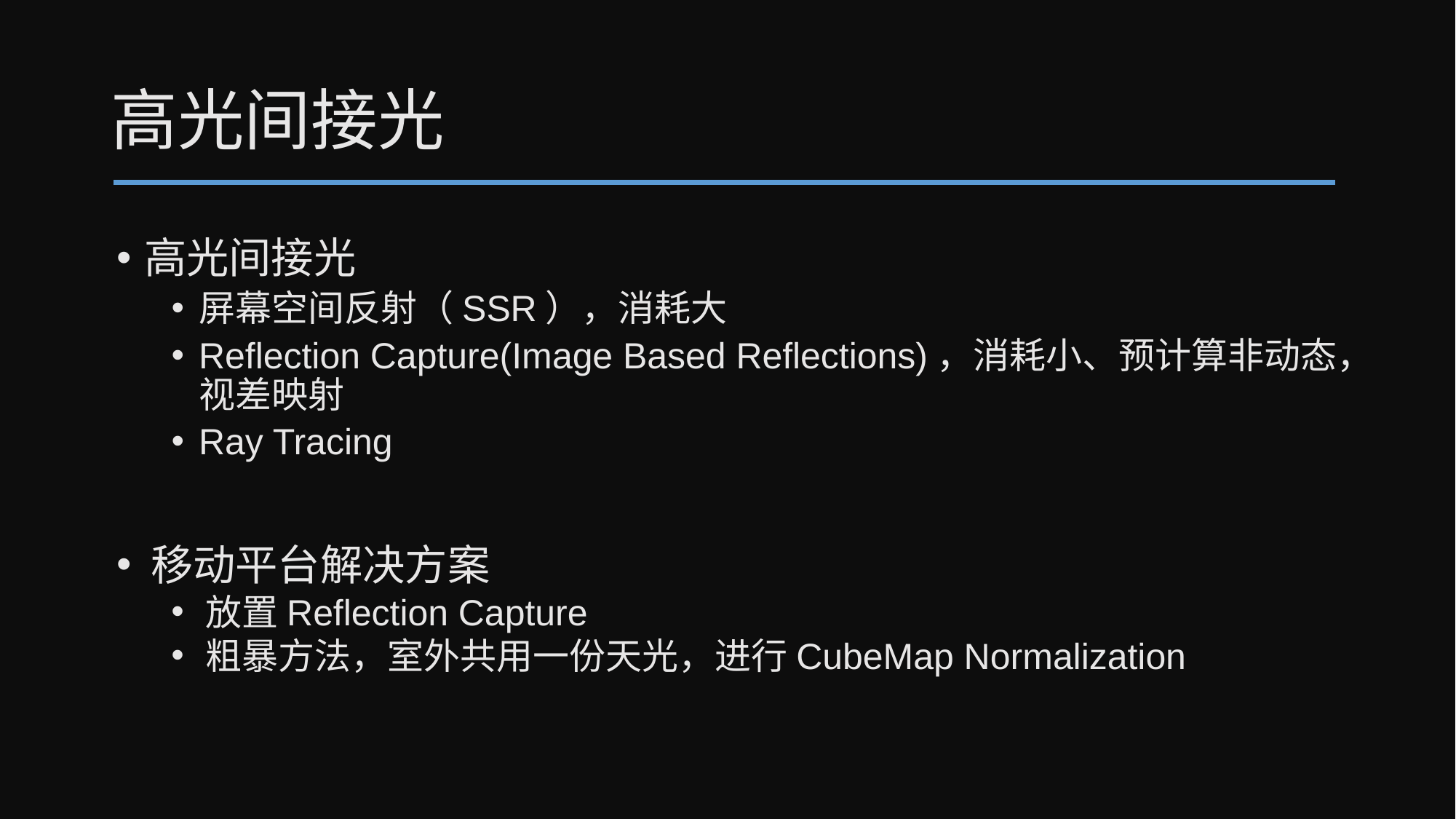

# 高光间接光
高光间接光
屏幕空间反射（SSR），消耗大
Reflection Capture(Image Based Reflections)，消耗小、预计算非动态，视差映射
Ray Tracing
移动平台解决方案
放置Reflection Capture
粗暴方法，室外共用一份天光，进行CubeMap Normalization